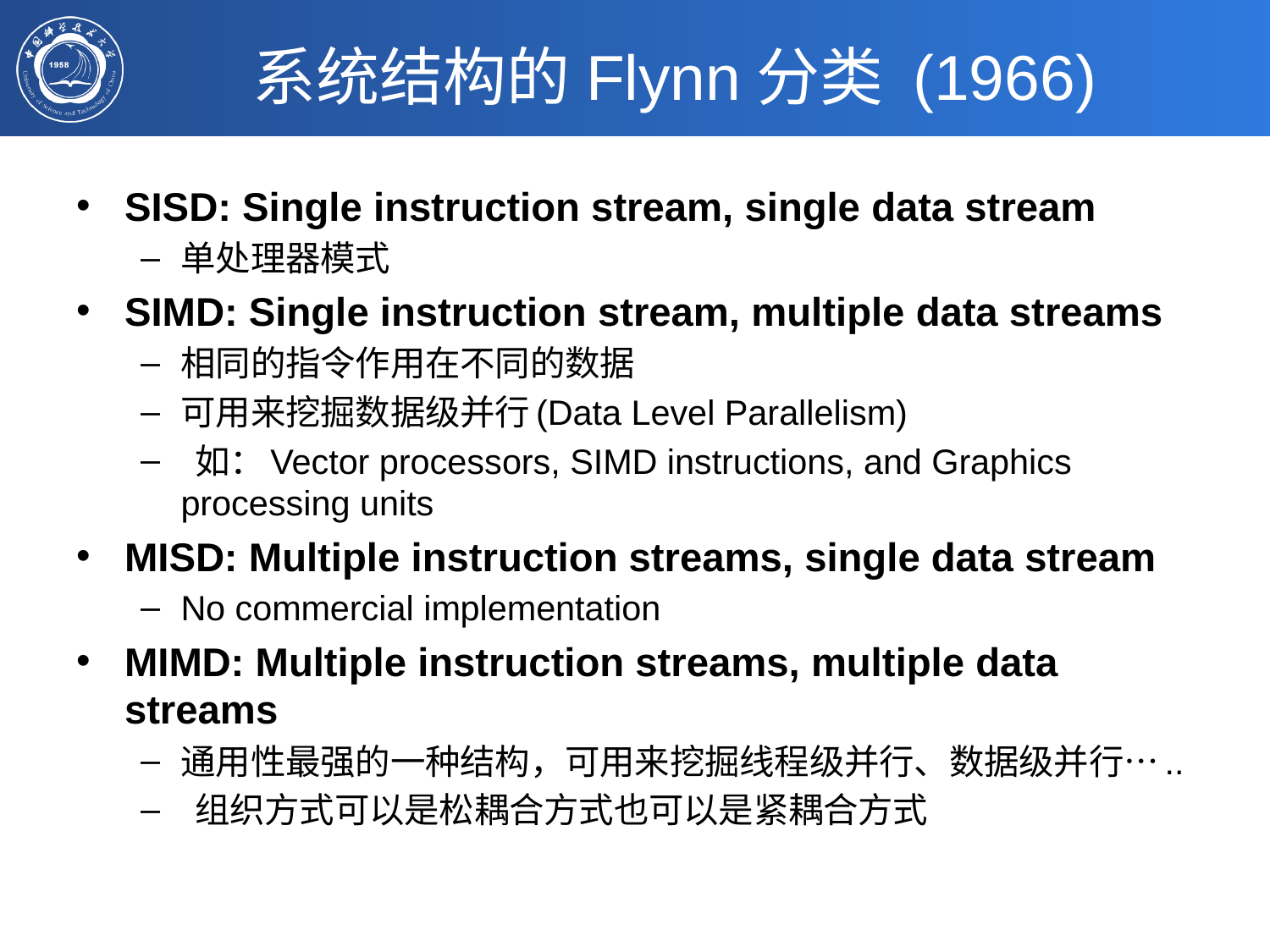

# 系统结构的Flynn分类 (1966)
SISD: Single instruction stream, single data stream
单处理器模式
SIMD: Single instruction stream, multiple data streams
相同的指令作用在不同的数据
可用来挖掘数据级并行(Data Level Parallelism)
 如：Vector processors, SIMD instructions, and Graphics processing units
MISD: Multiple instruction streams, single data stream
No commercial implementation
MIMD: Multiple instruction streams, multiple data streams
通用性最强的一种结构，可用来挖掘线程级并行、数据级并行…..
 组织方式可以是松耦合方式也可以是紧耦合方式